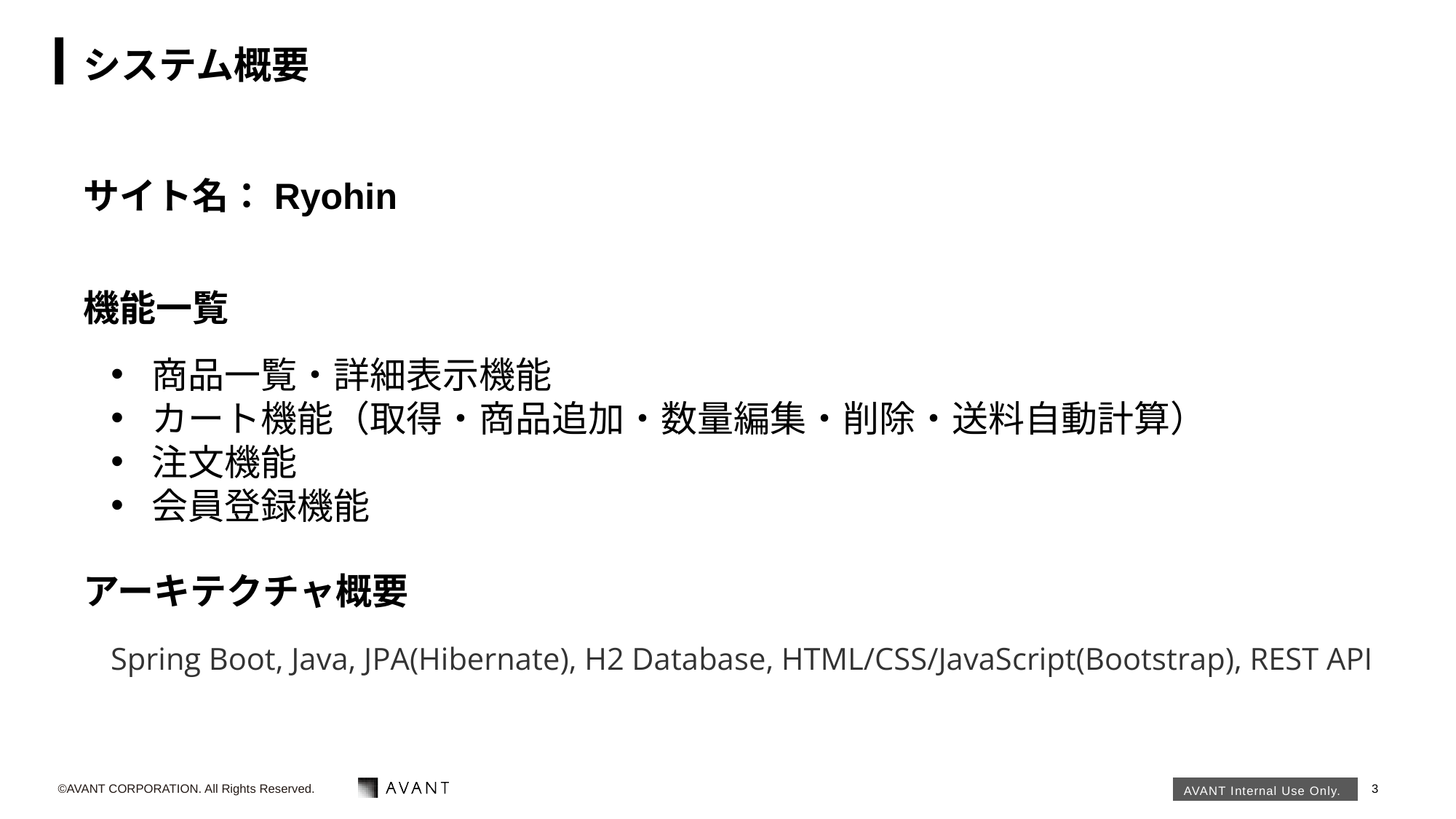

# システム概要
サイト名：Ryohin
機能一覧
商品一覧・詳細表示機能
カート機能（取得・商品追加・数量編集・削除・送料自動計算）
注文機能
会員登録機能
アーキテクチャ概要
Spring Boot, Java, JPA(Hibernate), H2 Database, HTML/CSS/JavaScript(Bootstrap), REST API